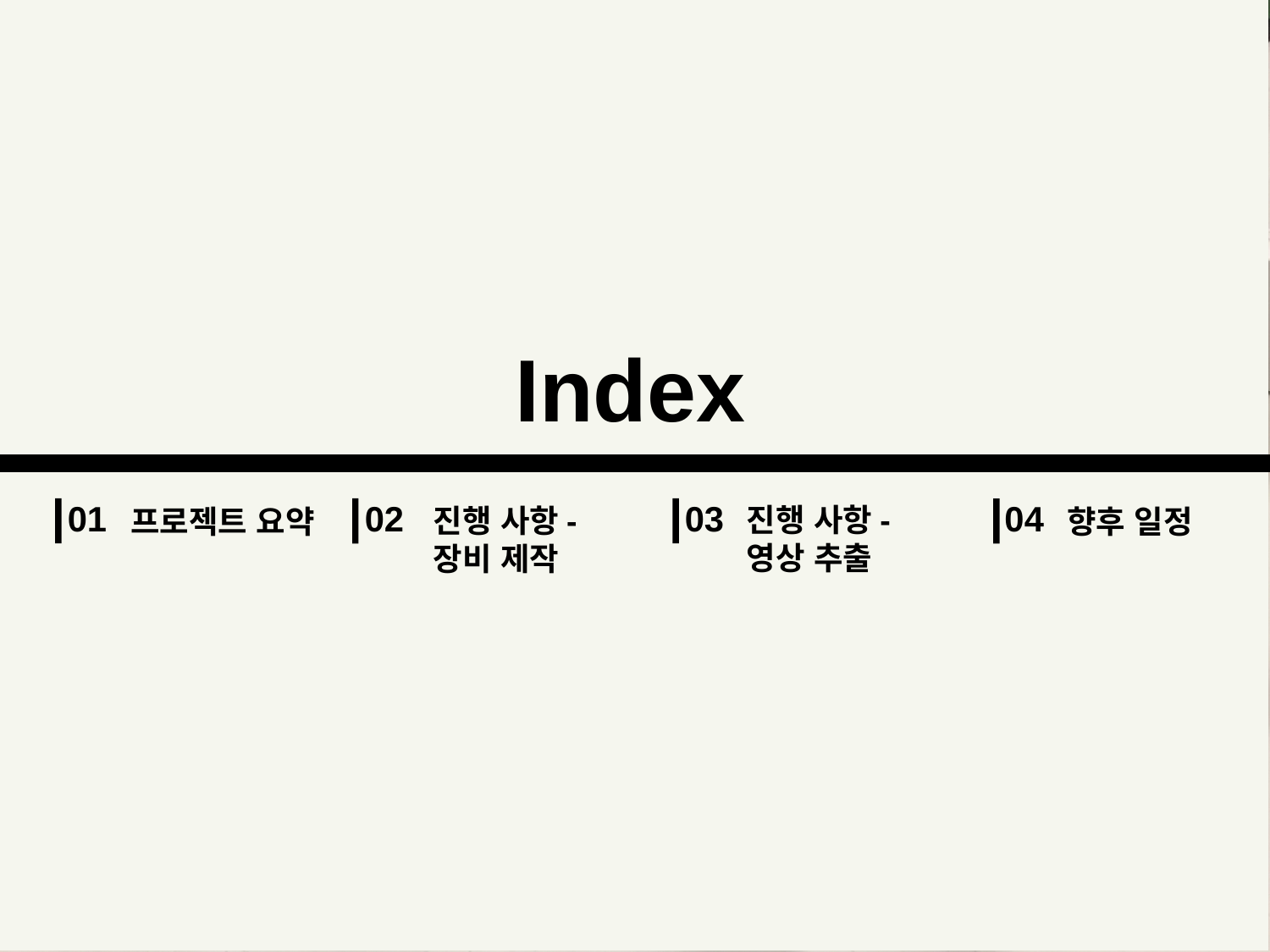

진행 사항-영상 추출

진행 사항-장비 제작

프로젝트 요약
향후 일정